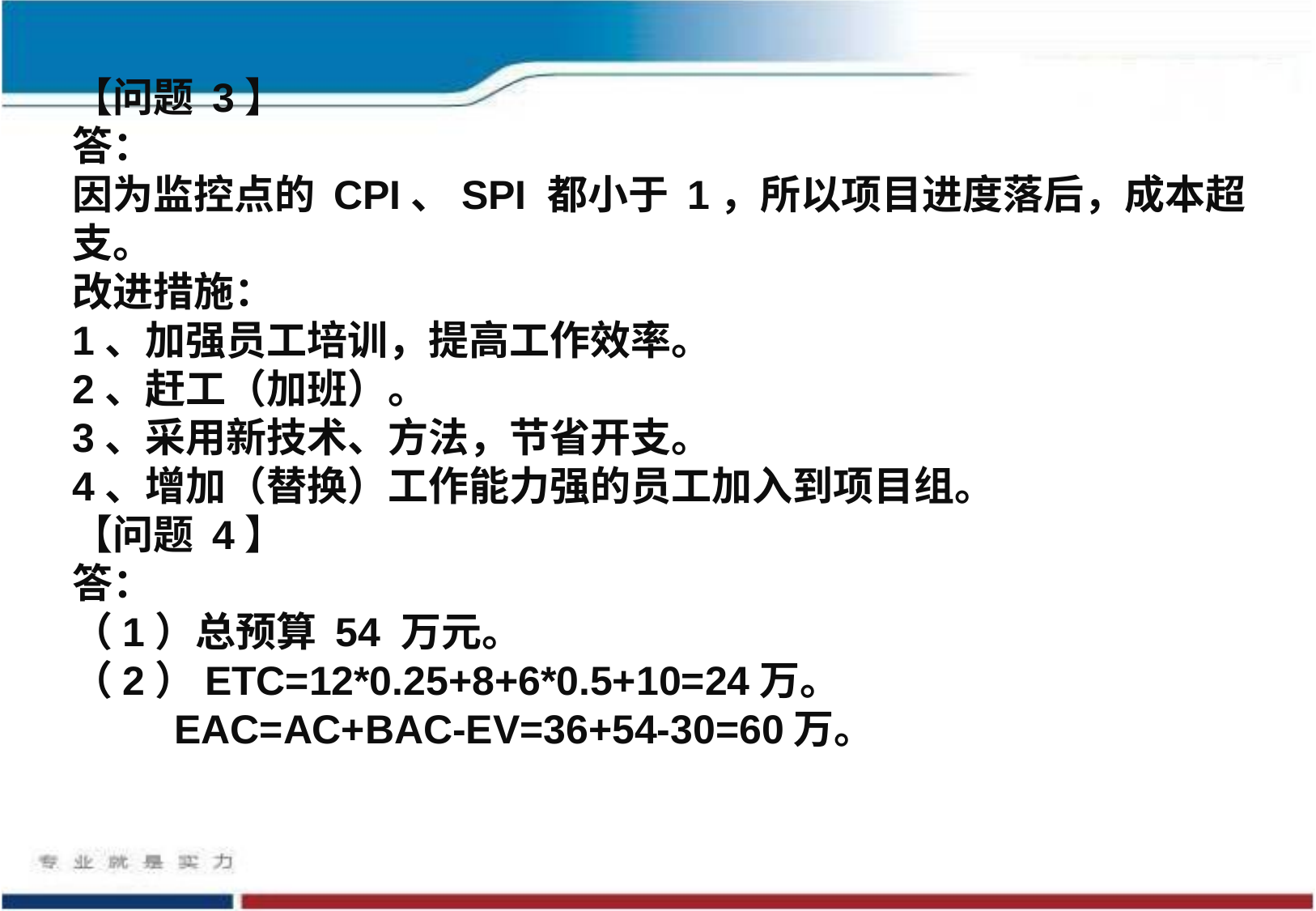

【问题 3】
答：
因为监控点的 CPI、SPI 都小于 1，所以项目进度落后，成本超支。
改进措施：
1、加强员工培训，提高工作效率。
2、赶工（加班）。
3、采用新技术、方法，节省开支。
4、增加（替换）工作能力强的员工加入到项目组。
【问题 4】
答：
（1）总预算 54 万元。
（2）ETC=12*0.25+8+6*0.5+10=24万。
         EAC=AC+BAC-EV=36+54-30=60万。